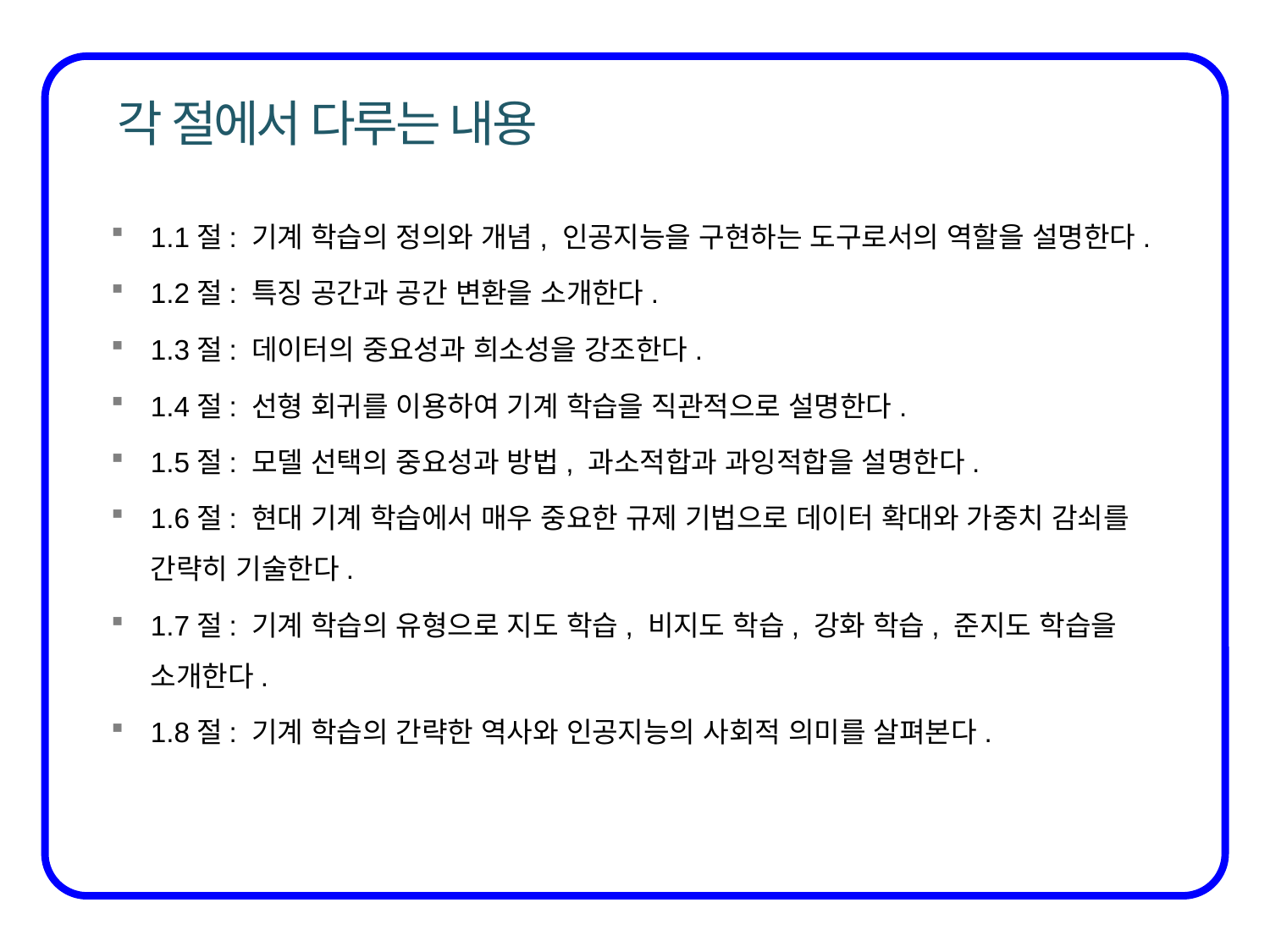

1.1절: 기계 학습의 정의와 개념, 인공지능을 구현하는 도구로서의 역할을 설명한다.
1.2절: 특징 공간과 공간 변환을 소개한다.
1.3절: 데이터의 중요성과 희소성을 강조한다.
1.4절: 선형 회귀를 이용하여 기계 학습을 직관적으로 설명한다.
1.5절: 모델 선택의 중요성과 방법, 과소적합과 과잉적합을 설명한다.
1.6절: 현대 기계 학습에서 매우 중요한 규제 기법으로 데이터 확대와 가중치 감쇠를 간략히 기술한다.
1.7절: 기계 학습의 유형으로 지도 학습, 비지도 학습, 강화 학습, 준지도 학습을 소개한다.
1.8절: 기계 학습의 간략한 역사와 인공지능의 사회적 의미를 살펴본다.